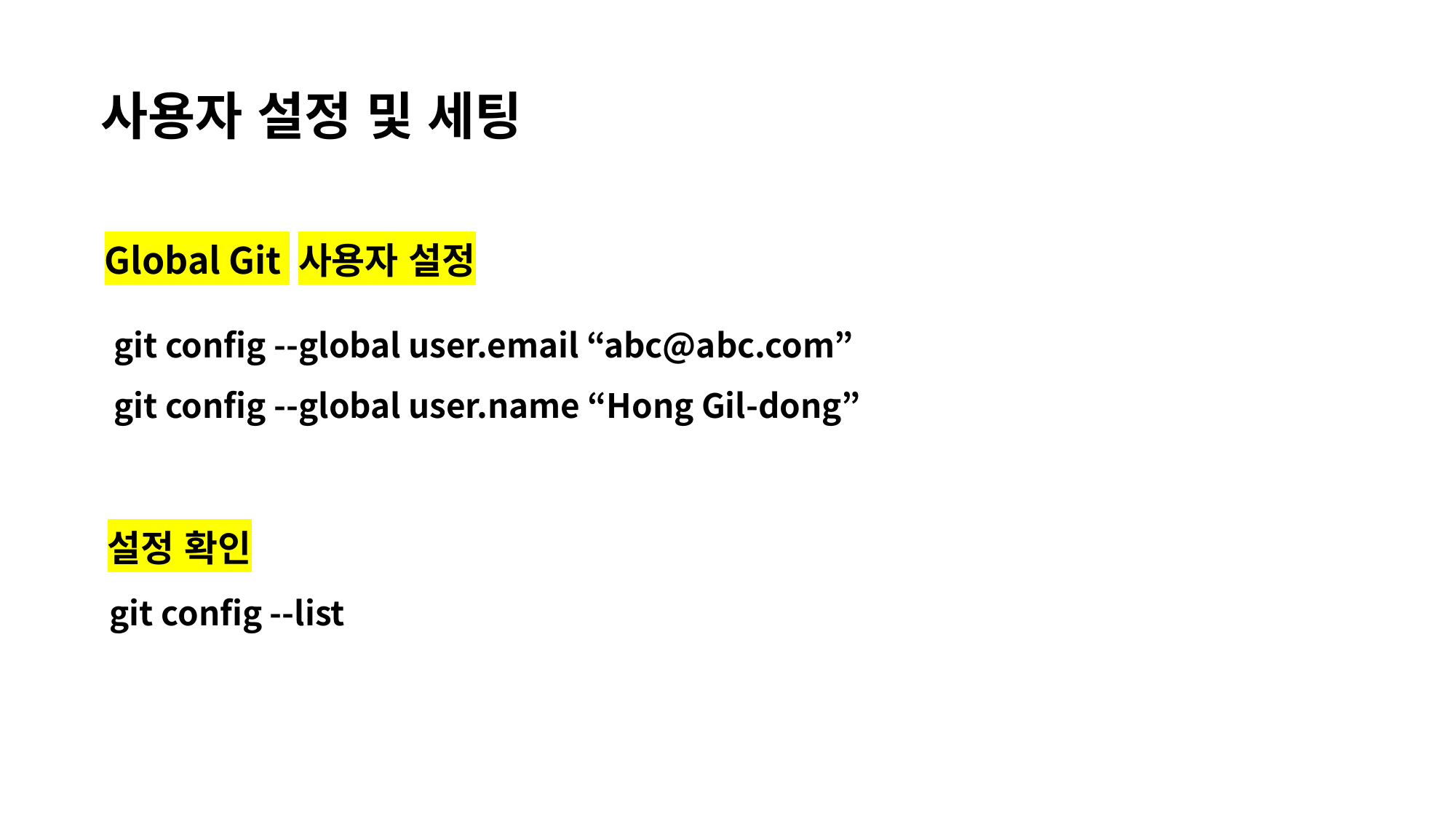

사용자 설정 및 세팅
Global Git 사용자 설정
git config --global user.email “abc@abc.com”
git config --global user.name “Hong Gil-dong”
설정 확인
git config --list